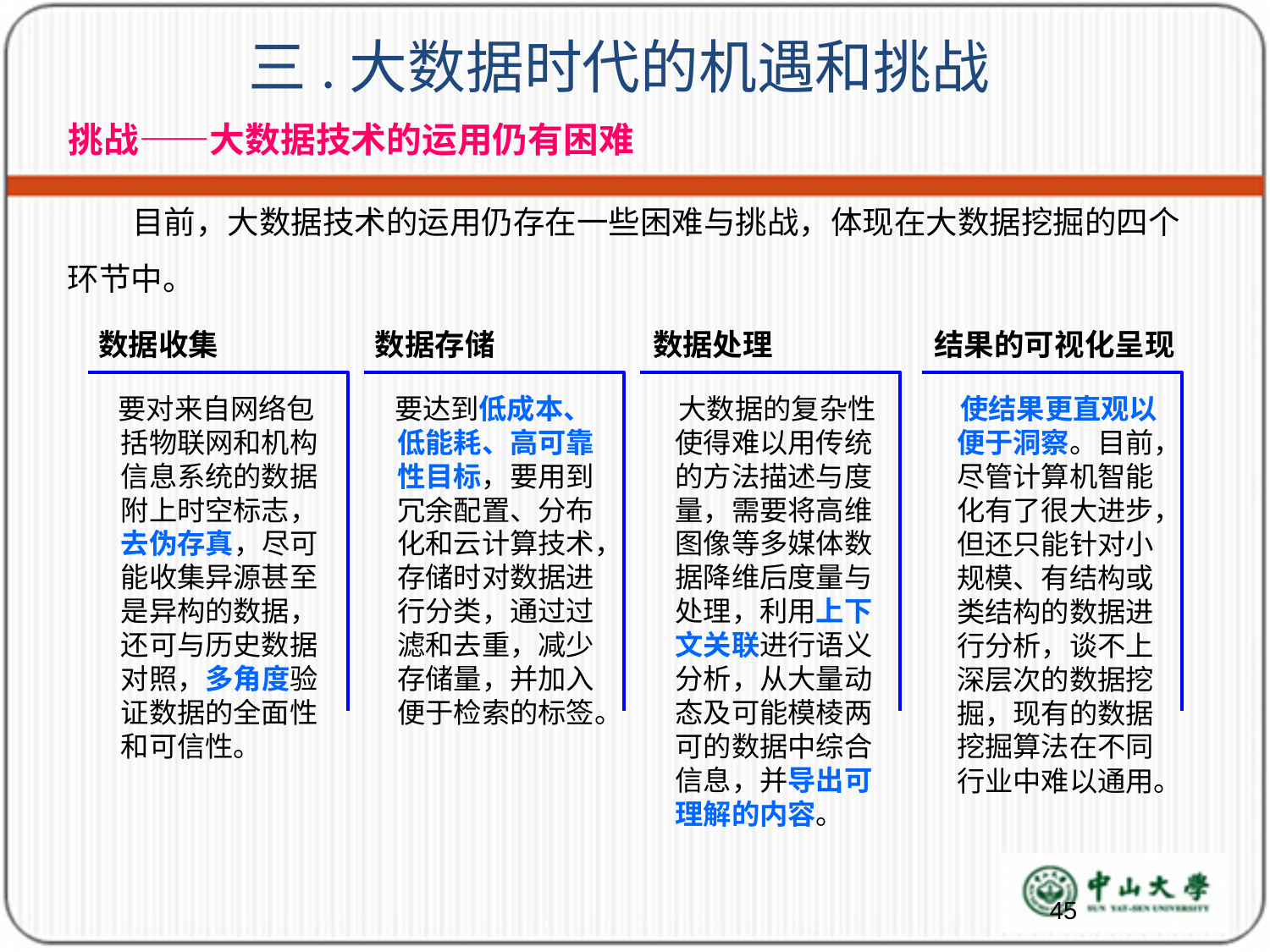

三.大数据时代的机遇和挑战
挑战——大数据技术的运用仍有困难
        目前，大数据技术的运用仍存在一些困难与挑战，体现在大数据挖掘的四个环节中。
数据收集
数据存储
数据处理
结果的可视化呈现

  要对来自网络包括物联网和机构信息系统的数据附上时空标志，去伪存真，尽可能收集异源甚至是异构的数据，还可与历史数据对照，多角度验证数据的全面性和可信性。
  要达到低成本、低能耗、高可靠性目标，要用到冗余配置、分布化和云计算技术，存储时对数据进行分类，通过过滤和去重，减少存储量，并加入便于检索的标签。
   大数据的复杂性使得难以用传统的方法描述与度量，需要将高维图像等多媒体数据降维后度量与处理，利用上下文关联进行语义分析，从大量动态及可能模棱两可的数据中综合信息，并导出可理解的内容。
   使结果更直观以便于洞察。目前，尽管计算机智能化有了很大进步，但还只能针对小规模、有结构或类结构的数据进行分析，谈不上深层次的数据挖掘，现有的数据挖掘算法在不同行业中难以通用。
45